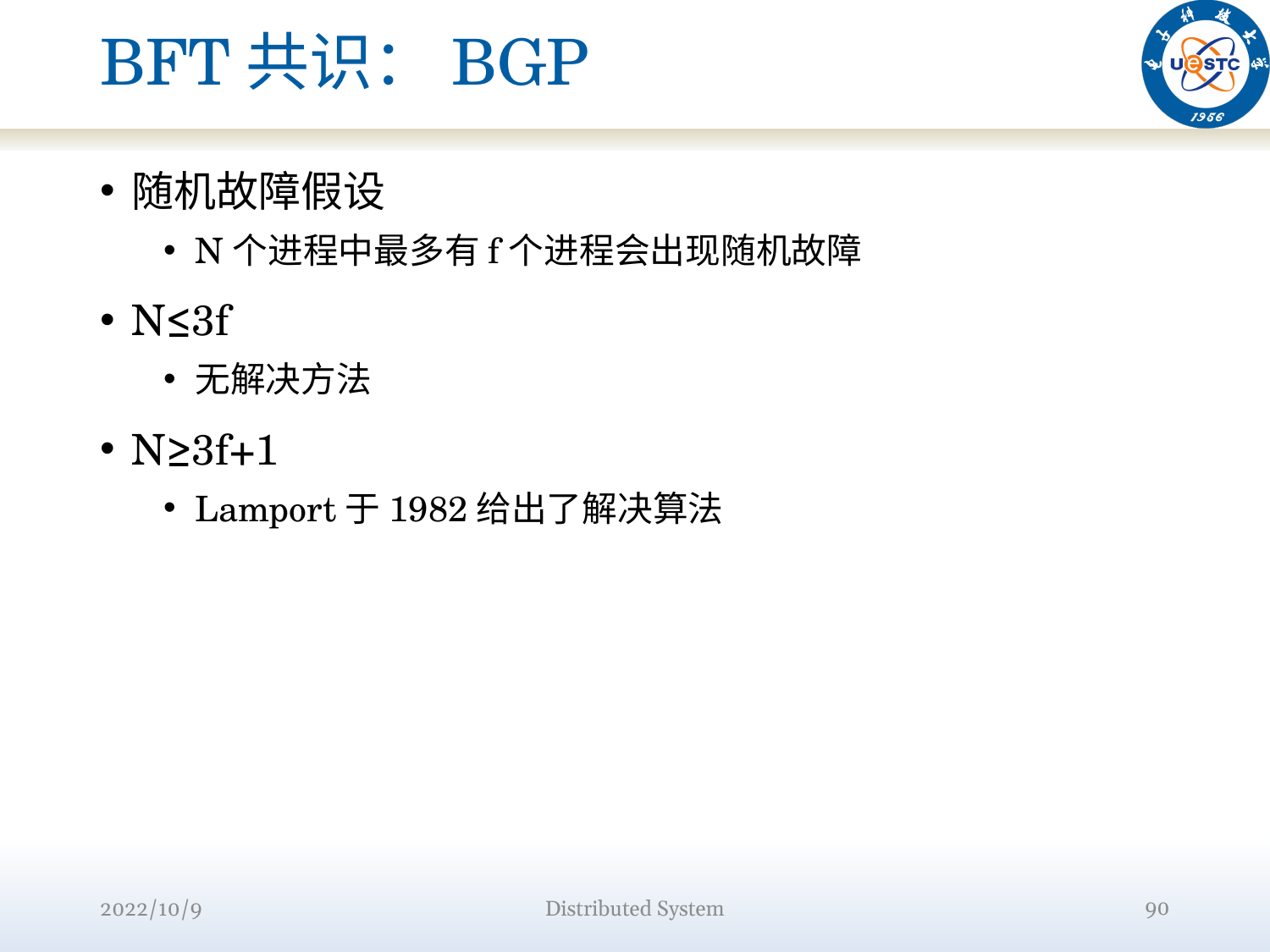

# BFT共识：BGP
随机故障假设
N个进程中最多有f个进程会出现随机故障
N≤3f
无解决方法
N≥3f+1
Lamport于1982给出了解决算法
2022/10/9
Distributed System
90